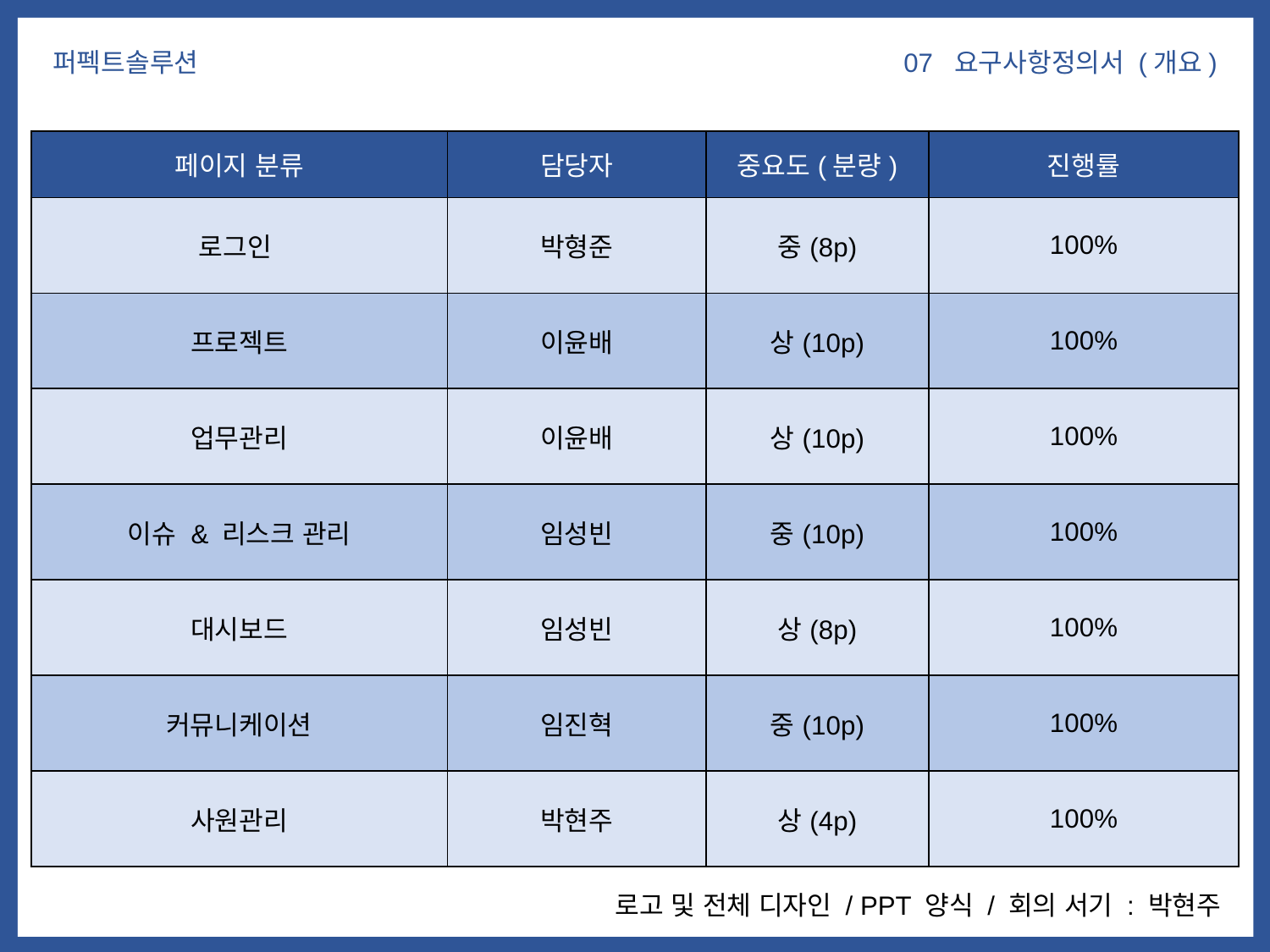

07  요구사항정의서 (개요)
퍼펙트솔루션
| 페이지 분류 | 담당자 | 중요도(분량) | 진행률 |
| --- | --- | --- | --- |
| 로그인 | 박형준 | 중(8p) | 100% |
| 프로젝트 | 이윤배 | 상(10p) | 100% |
| 업무관리 | 이윤배 | 상(10p) | 100% |
| 이슈 & 리스크 관리 | 임성빈 | 중(10p) | 100% |
| 대시보드 | 임성빈 | 상(8p) | 100% |
| 커뮤니케이션 | 임진혁 | 중(10p) | 100% |
| 사원관리 | 박현주 | 상(4p) | 100% |
로고 및 전체 디자인 / PPT 양식 / 회의 서기 : 박현주